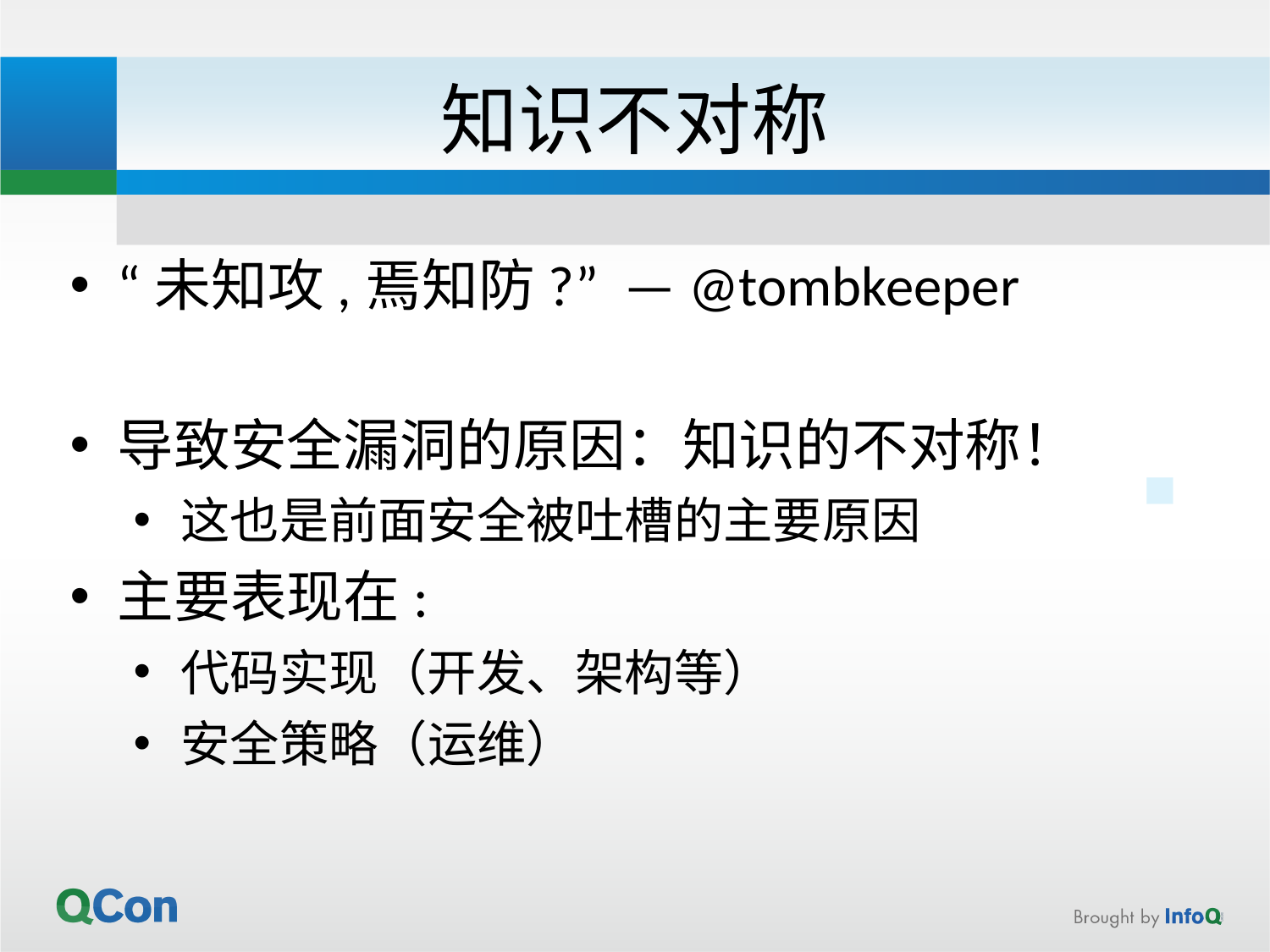

# 知识不对称
“未知攻,焉知防?”  — @tombkeeper

导致安全漏洞的原因：知识的不对称！
这也是前面安全被吐槽的主要原因
主要表现在:
代码实现（开发、架构等）
安全策略（运维）
19